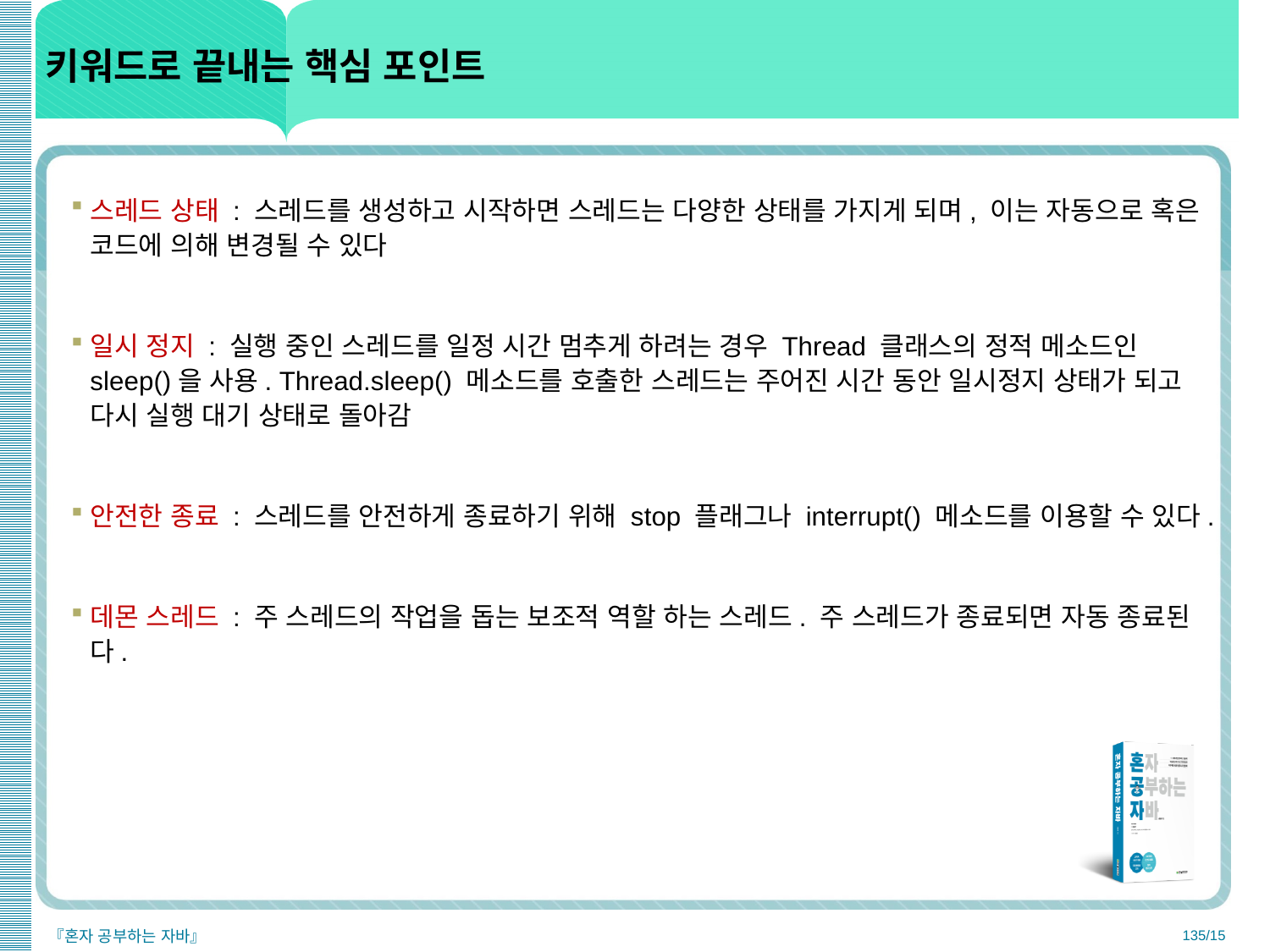

# 키워드로 끝내는 핵심 포인트

스레드 상태 : 스레드를 생성하고 시작하면 스레드는 다양한 상태를 가지게 되며, 이는 자동으로 혹은 코드에 의해 변경될 수 있다

일시 정지 : 실행 중인 스레드를 일정 시간 멈추게 하려는 경우 Thread 클래스의 정적 메소드인 sleep()을 사용. Thread.sleep() 메소드를 호출한 스레드는 주어진 시간 동안 일시정지 상태가 되고 다시 실행 대기 상태로 돌아감

안전한 종료 : 스레드를 안전하게 종료하기 위해 stop 플래그나 interrupt() 메소드를 이용할 수 있다.

데몬 스레드 : 주 스레드의 작업을 돕는 보조적 역할 하는 스레드. 주 스레드가 종료되면 자동 종료된다.